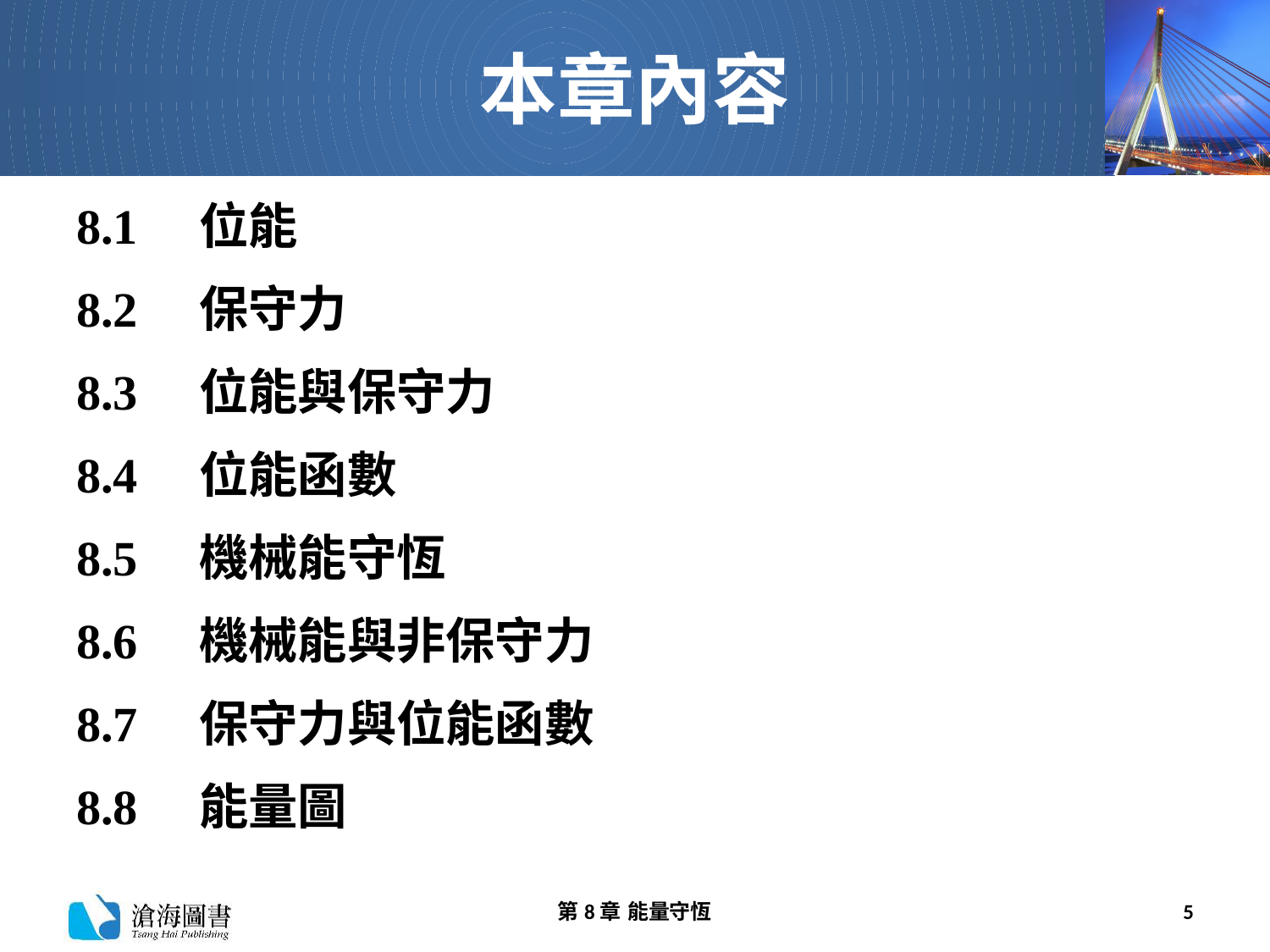

# 本章內容
8.1　位能
8.2　保守力
8.3　位能與保守力
8.4　位能函數
8.5　機械能守恆
8.6　機械能與非保守力
8.7　保守力與位能函數
8.8　能量圖
第8章 能量守恆
5